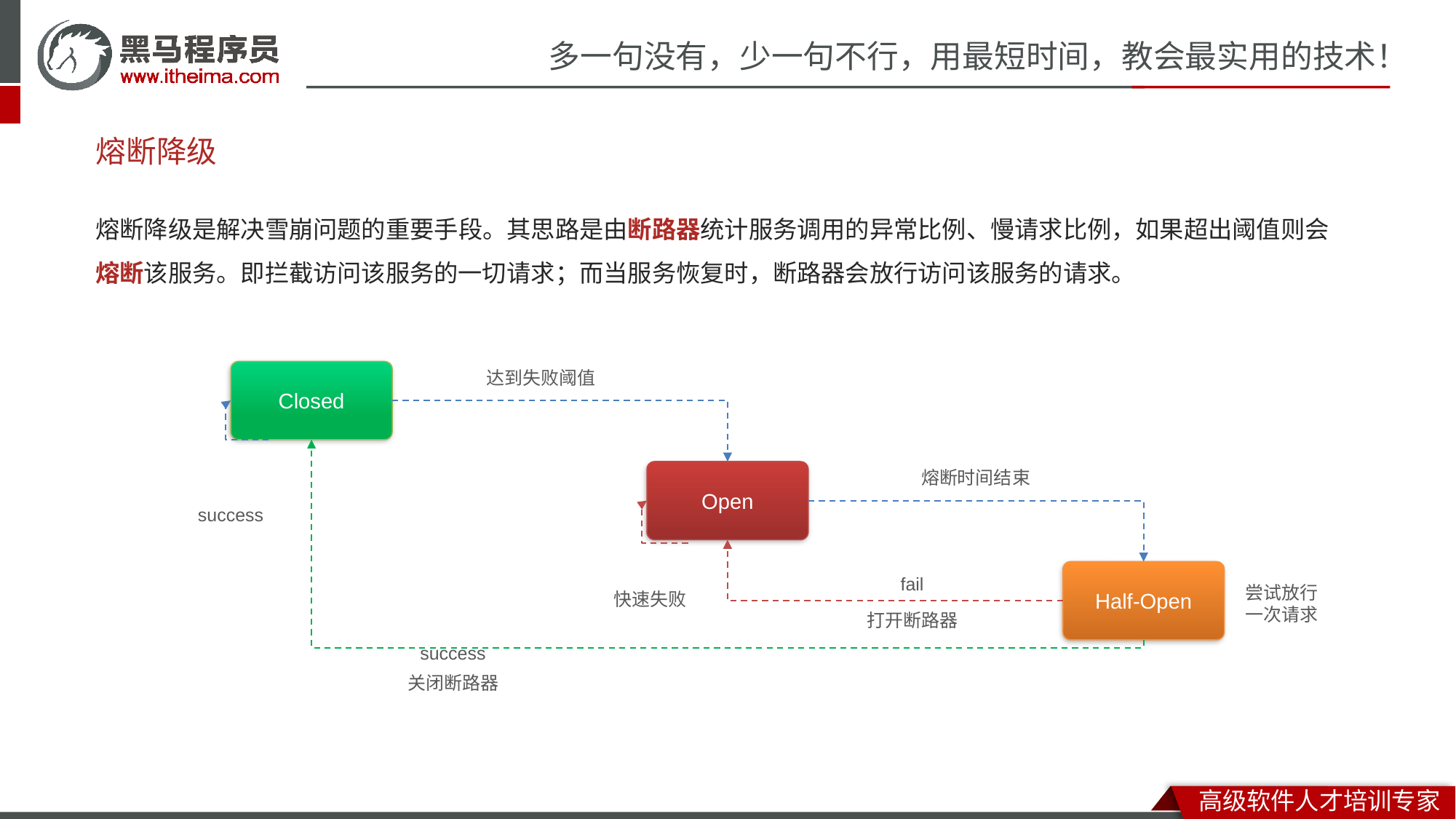

# 熔断降级
熔断降级是解决雪崩问题的重要手段。其思路是由断路器统计服务调用的异常比例、慢请求比例，如果超出阈值则会熔断该服务。即拦截访问该服务的一切请求；而当服务恢复时，断路器会放行访问该服务的请求。
达到失败阈值
Closed
熔断时间结束
Open
success
Half-Open
fail
尝试放行一次请求
快速失败
打开断路器
success
关闭断路器